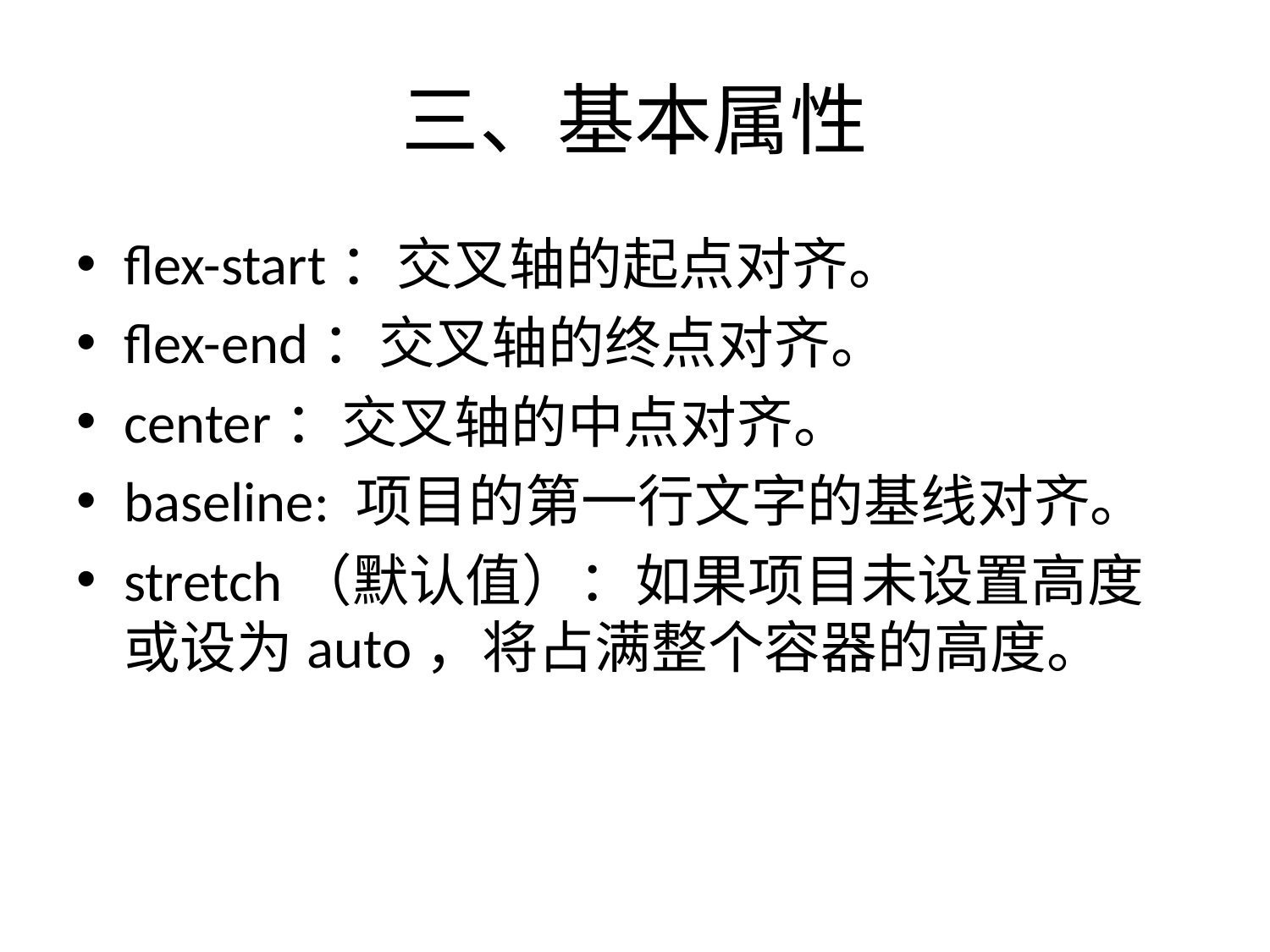

# 三、基本属性
flex-start：交叉轴的起点对齐。
flex-end：交叉轴的终点对齐。
center：交叉轴的中点对齐。
baseline: 项目的第一行文字的基线对齐。
stretch（默认值）：如果项目未设置高度或设为auto，将占满整个容器的高度。